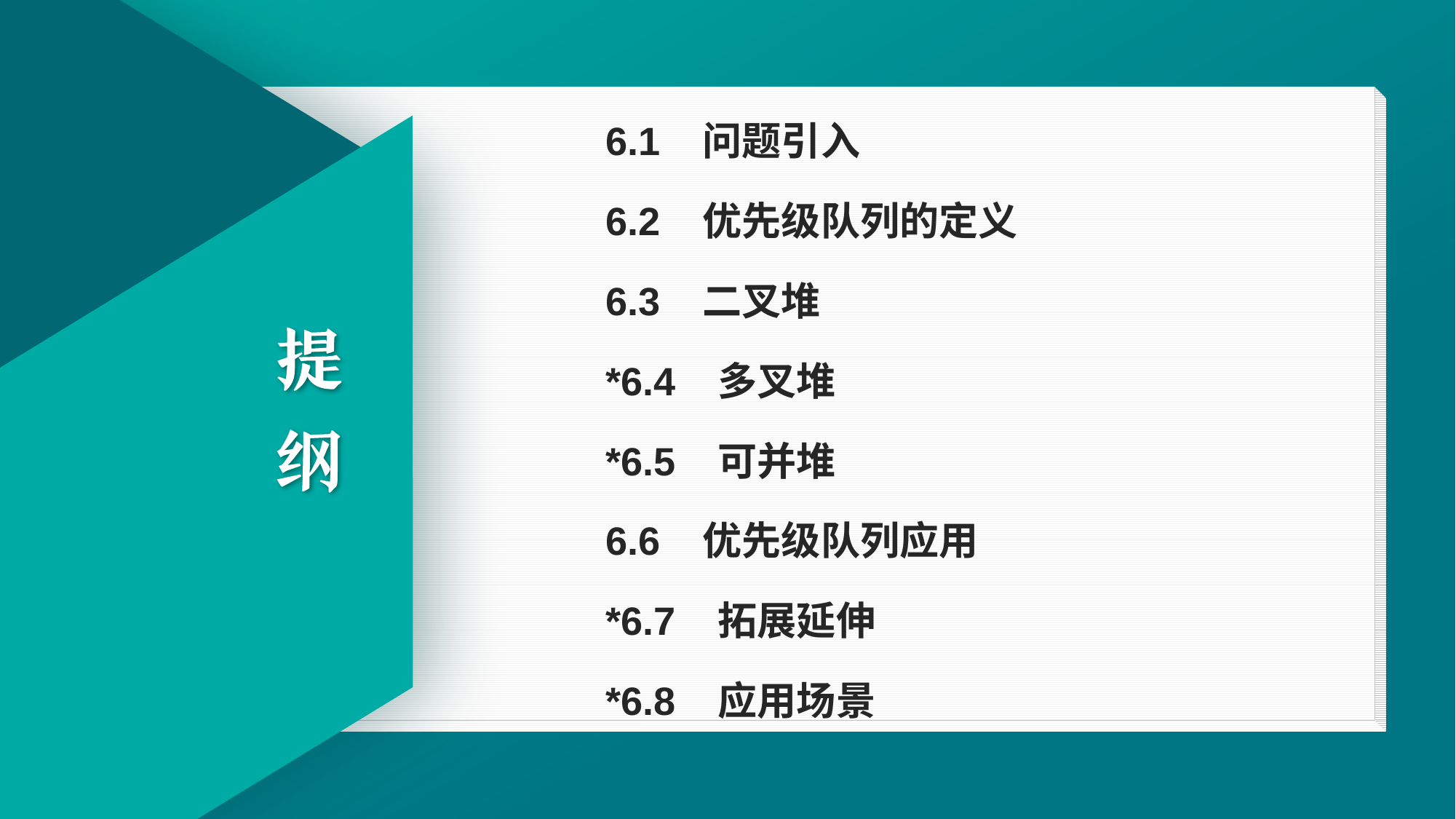

6.1   问题引入
6.2   优先级队列的定义
6.3   二叉堆
*6.4   多叉堆
*6.5   可并堆
6.6   优先级队列应用
*6.7   拓展延伸
*6.8   应用场景